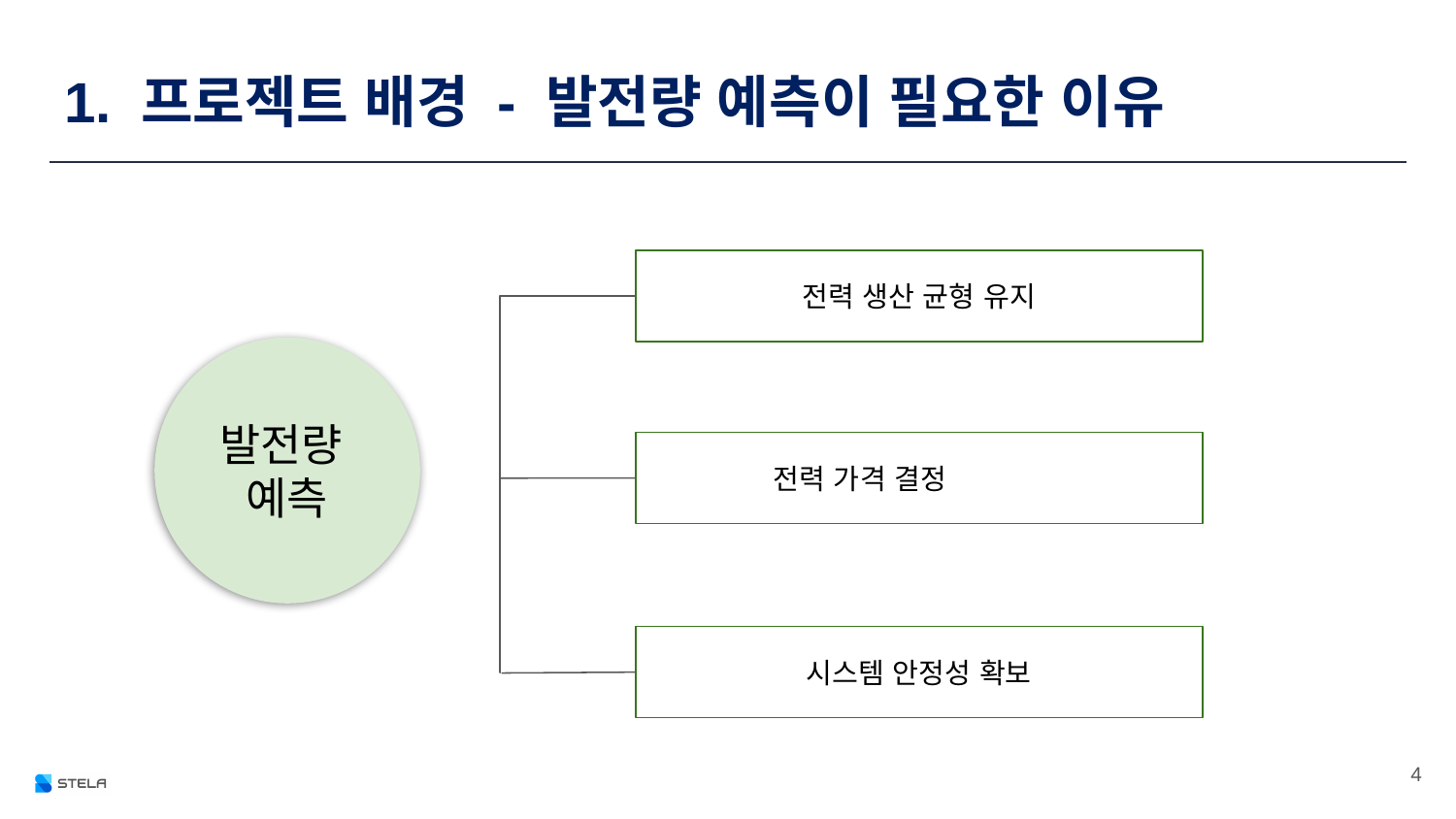

# 1. 프로젝트 배경 - 발전량 예측이 필요한 이유
전력 생산 균형 유지
발전량
예측
전력 가격 결정
시스템 안정성 확보
4